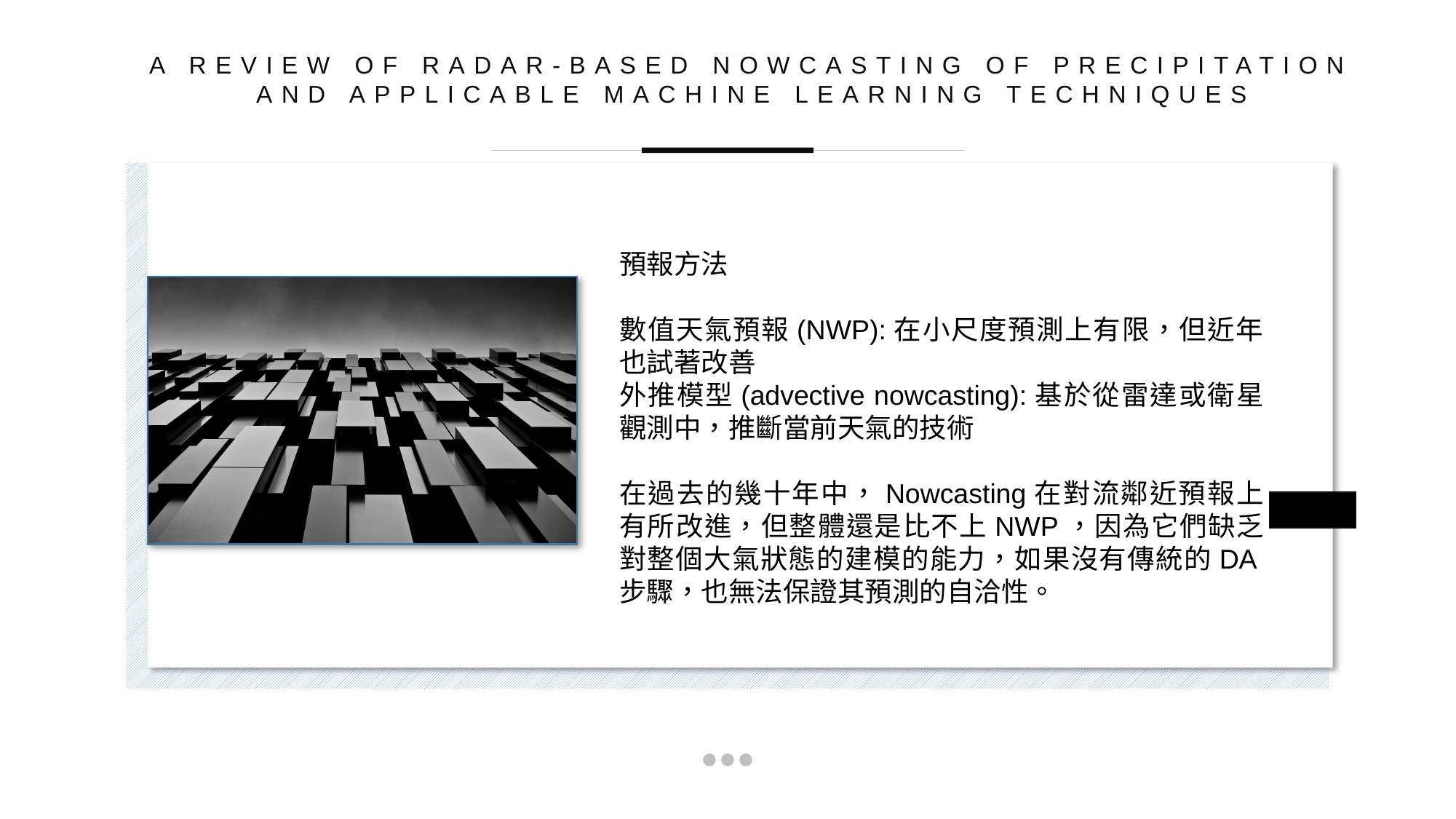

A REVIEW OF RADAR-BASED NOWCASTING OF PRECIPITATION AND APPLICABLE MACHINE LEARNING TECHNIQUES

預報方法

數值天氣預報(NWP):在小尺度預測上有限，但近年也試著改善
外推模型(advective nowcasting):基於從雷達或衛星觀測中，推斷當前天氣的技術

在過去的幾十年中，Nowcasting在對流鄰近預報上有所改進，但整體還是比不上NWP，因為它們缺乏對整個大氣狀態的建模的能力，如果沒有傳統的DA步驟，也無法保證其預測的自洽性。